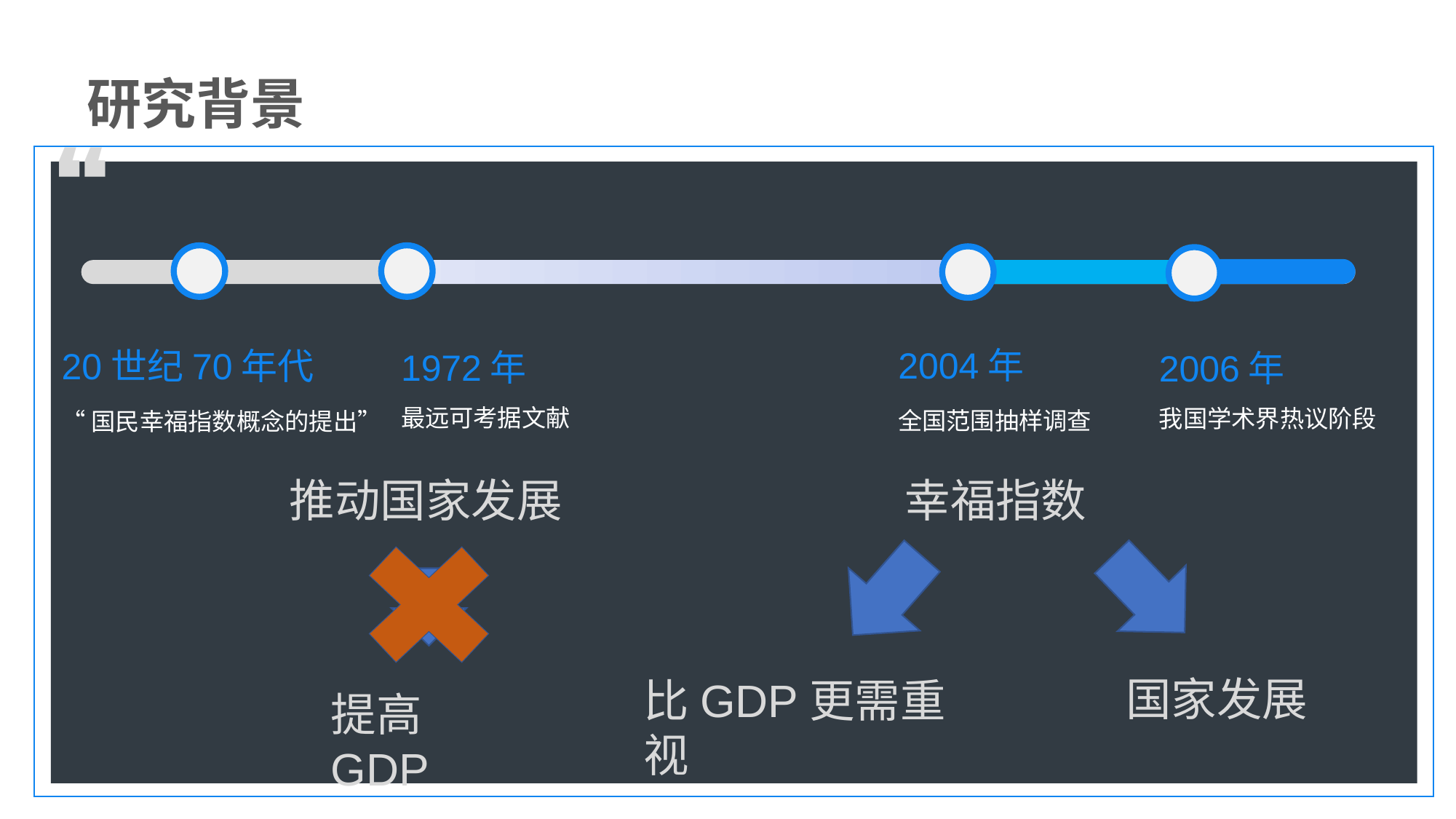

研究背景
“

2004年
全国范围抽样调查
20世纪70年代
“国民幸福指数概念的提出”
1972年
最远可考据文献
2006年
我国学术界热议阶段
推动国家发展
幸福指数

国家发展
比GDP更需重视
提高GDP